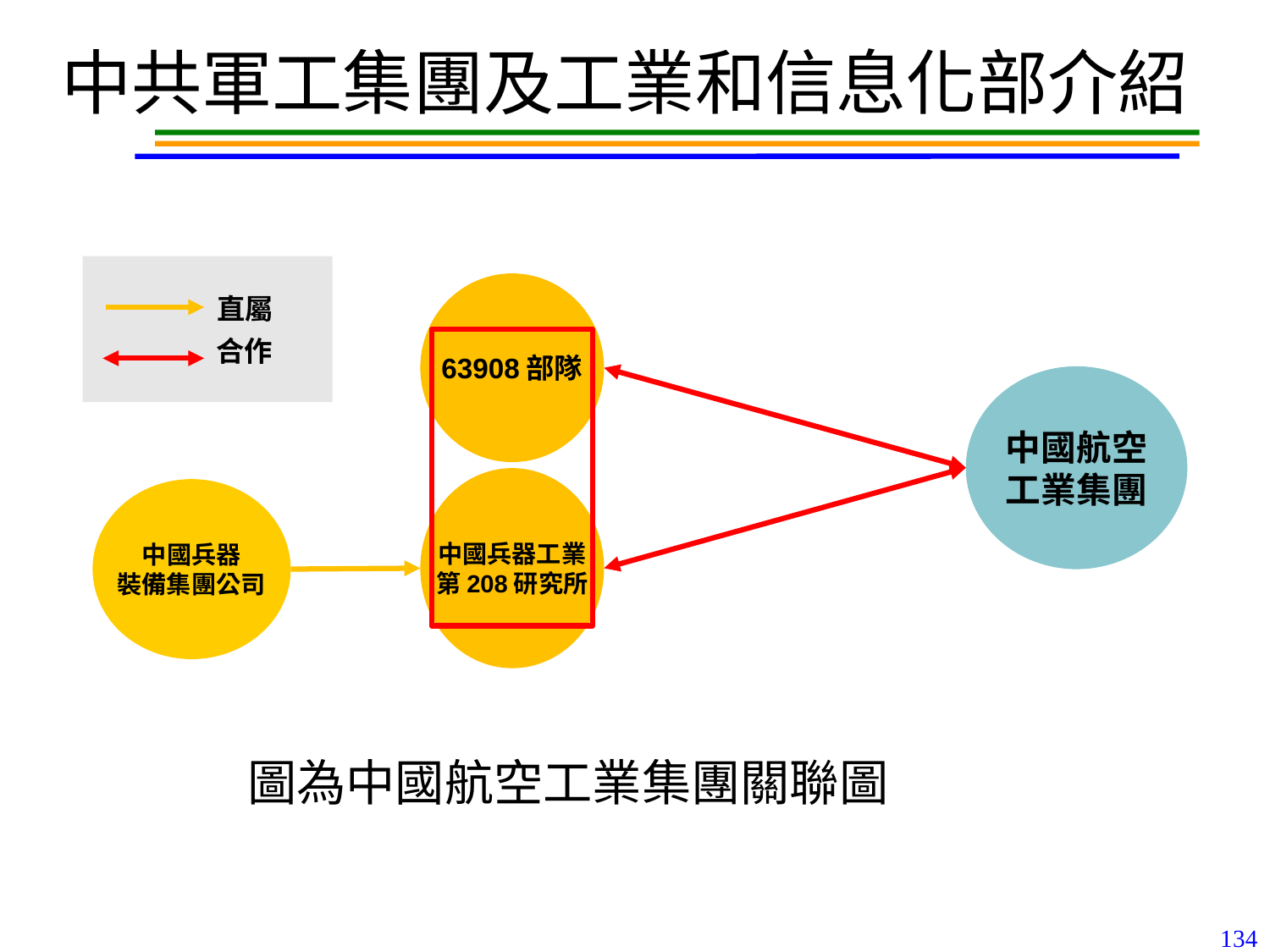

# 中共軍工集團及工業和信息化部介紹
                直屬

              合作
63908部隊
中國航空
工業集團
中國兵器工業
第208研究所
中國兵器
裝備集團公司

圖為中國航空工業集團關聯圖
134